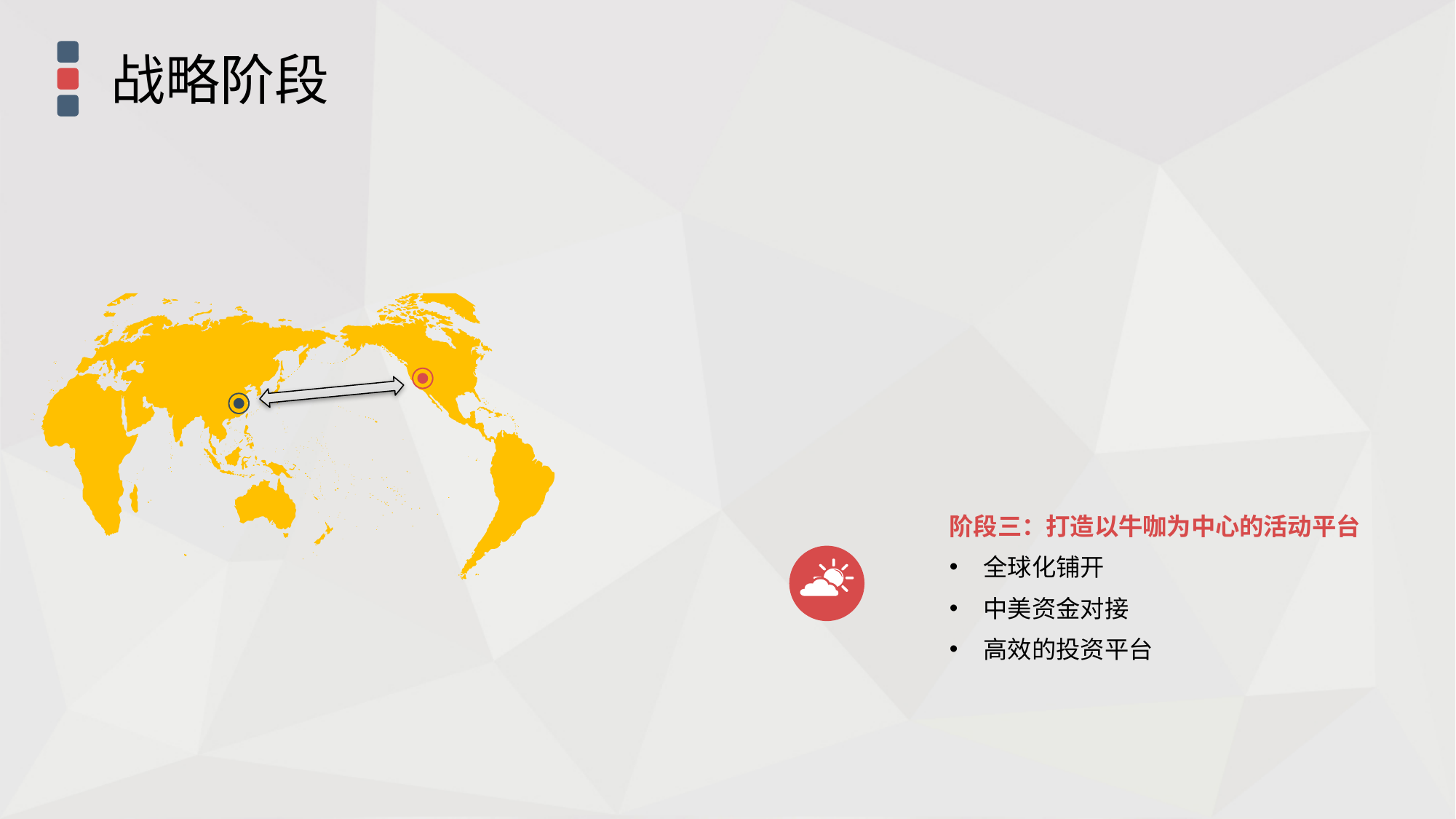

战略阶段

阶段三：打造以牛咖为中心的活动平台
全球化铺开
中美资金对接
高效的投资平台